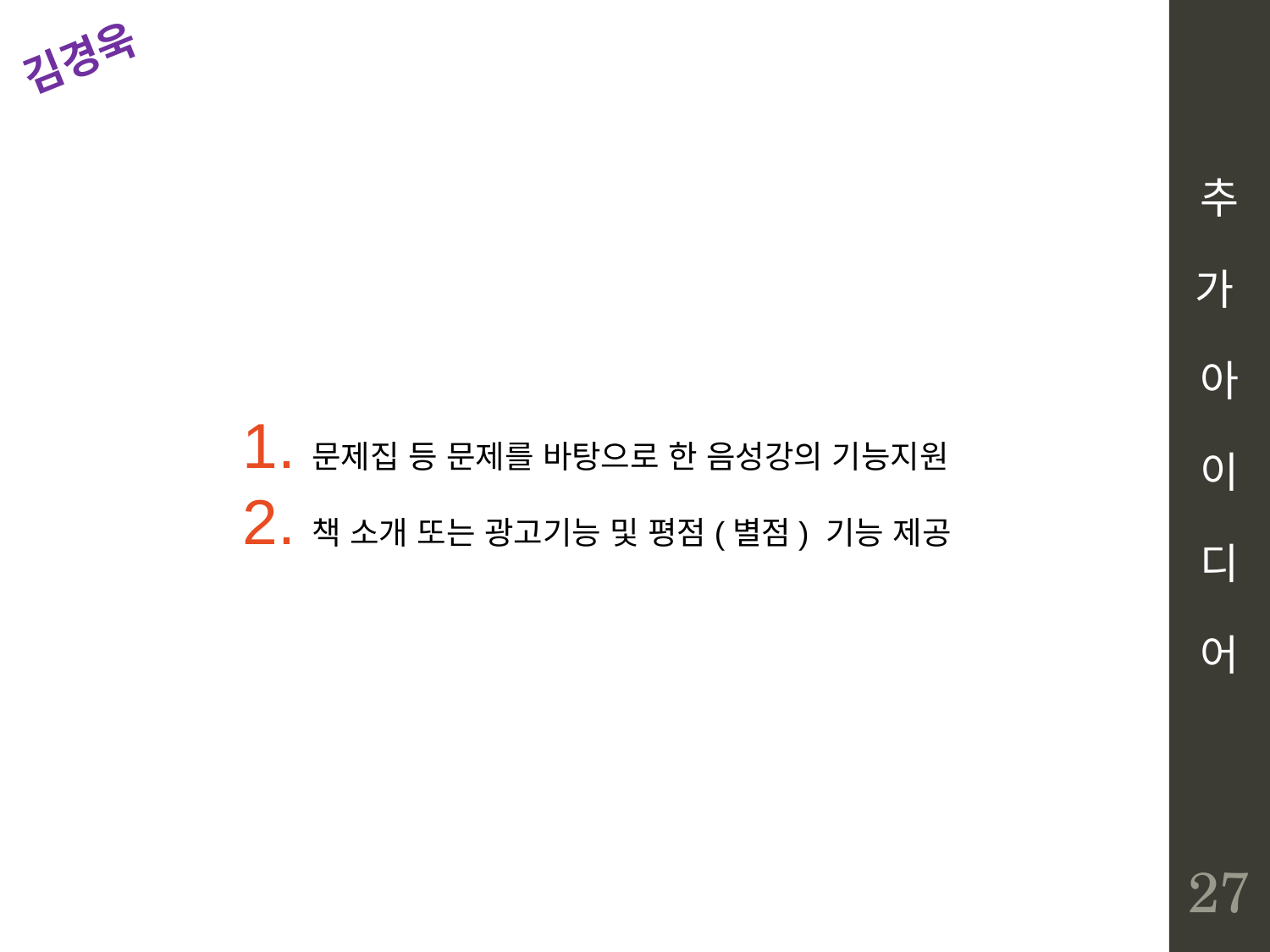

# 추 가 아 이 디 어
김경욱
 문제집 등 문제를 바탕으로 한 음성강의 기능지원
 책 소개 또는 광고기능 및 평점(별점) 기능 제공
27